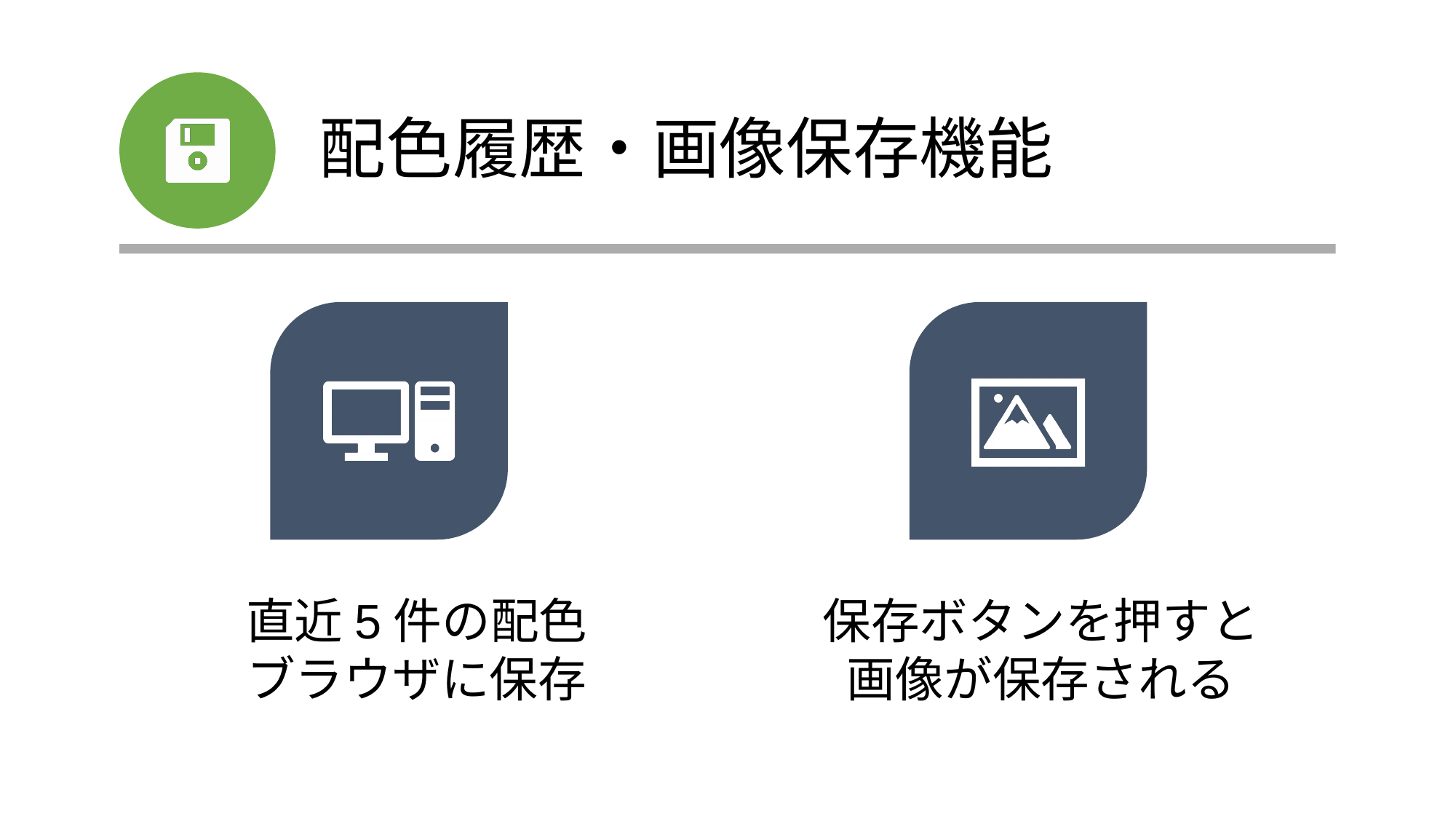

# 配色履歴・画像保存機能

直近5件の配色
ブラウザに保存
保存ボタンを押すと
画像が保存される